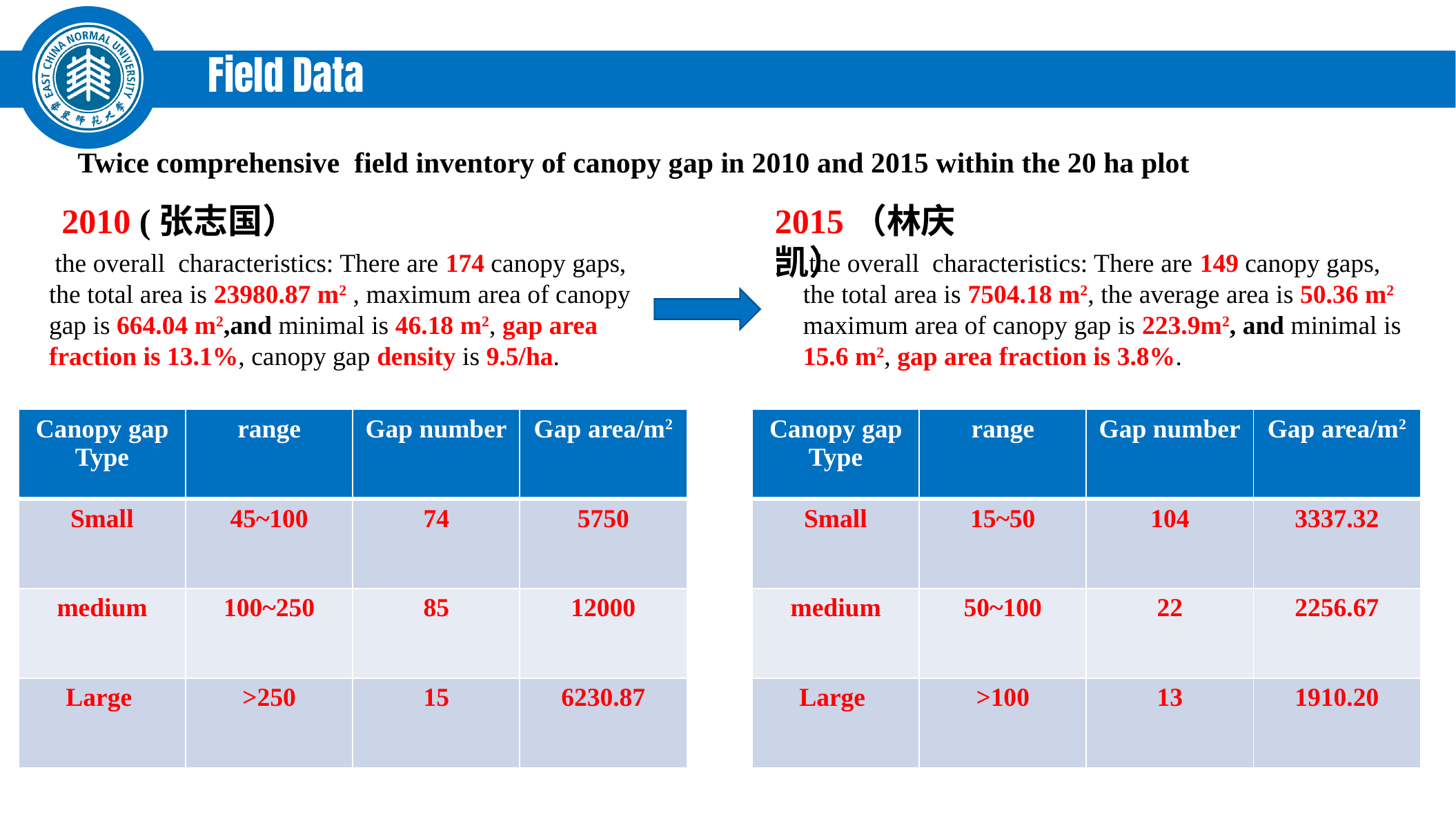

Field Data
Twice comprehensive  field inventory of canopy gap in 2010 and 2015 within the 20 ha plot
2015（林庆凯）
 the overall  characteristics: There are 149 canopy gaps,
the total area is 7504.18 m2, the average area is 50.36 m2 maximum area of canopy gap is 223.9m2, and minimal is 15.6 m2, gap area fraction is 3.8%.

2010 (张志国）
 the overall  characteristics: There are 174 canopy gaps,
the total area is 23980.87 m2 , maximum area of canopy gap is 664.04 m2,and minimal is 46.18 m2, gap area fraction is 13.1%, canopy gap density is 9.5/ha.
| Canopy gap Type | range | Gap number | Gap area/m2 |
| --- | --- | --- | --- |
| Small | 45~100 | 74 | 5750 |
| medium | 100~250 | 85 | 12000 |
| Large | >250 | 15 | 6230.87 |
| Canopy gap Type | range | Gap number | Gap area/m2 |
| --- | --- | --- | --- |
| Small | 15~50 | 104 | 3337.32 |
| medium | 50~100 | 22 | 2256.67 |
| Large | >100 | 13 | 1910.20 |